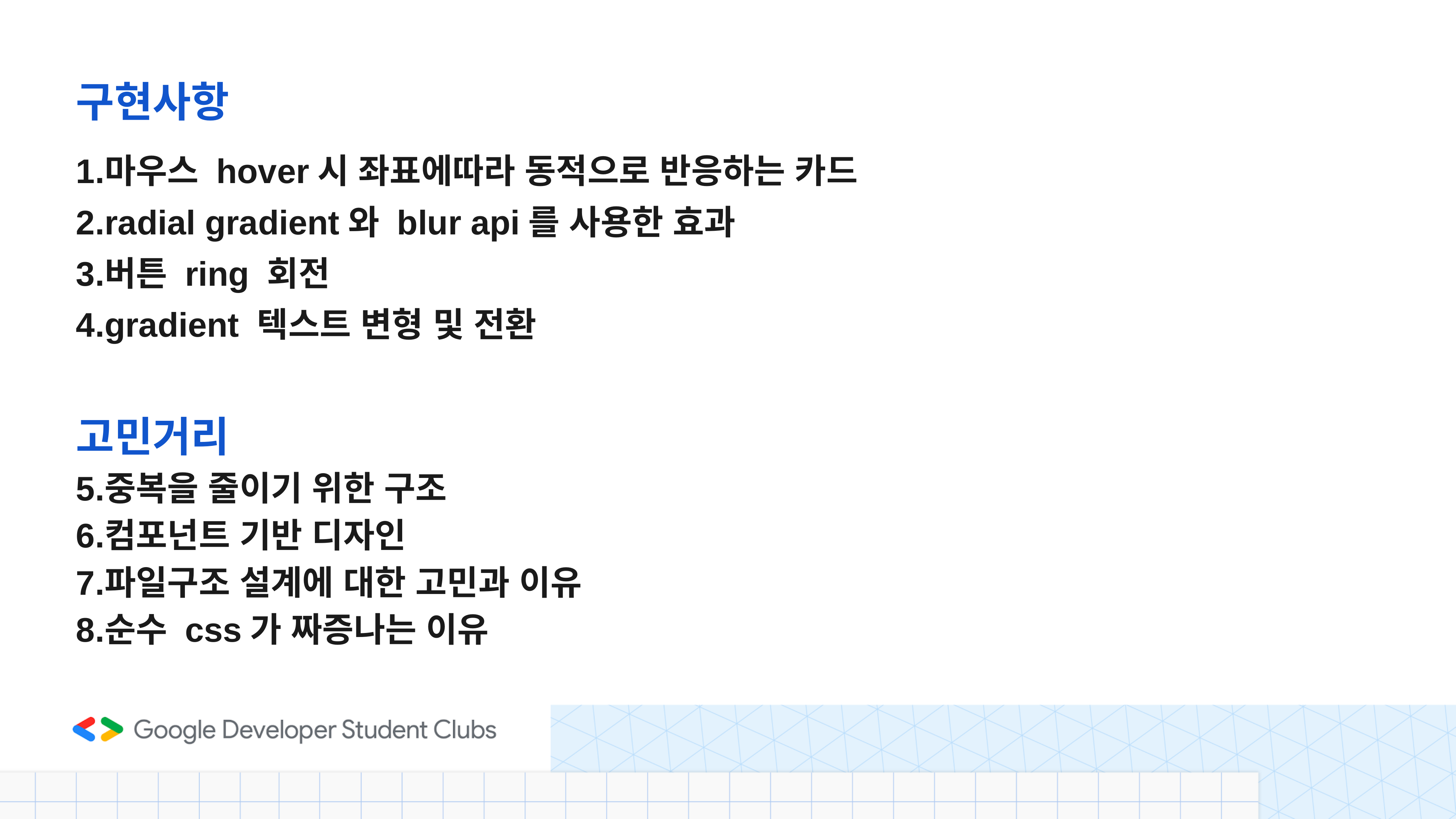

구현사항
마우스 hover시 좌표에따라 동적으로 반응하는 카드
radial gradient와 blur api를 사용한 효과
버튼 ring 회전
gradient 텍스트 변형 및 전환

고민거리
중복을 줄이기 위한 구조
컴포넌트 기반 디자인
파일구조 설계에 대한 고민과 이유
순수 css가 짜증나는 이유